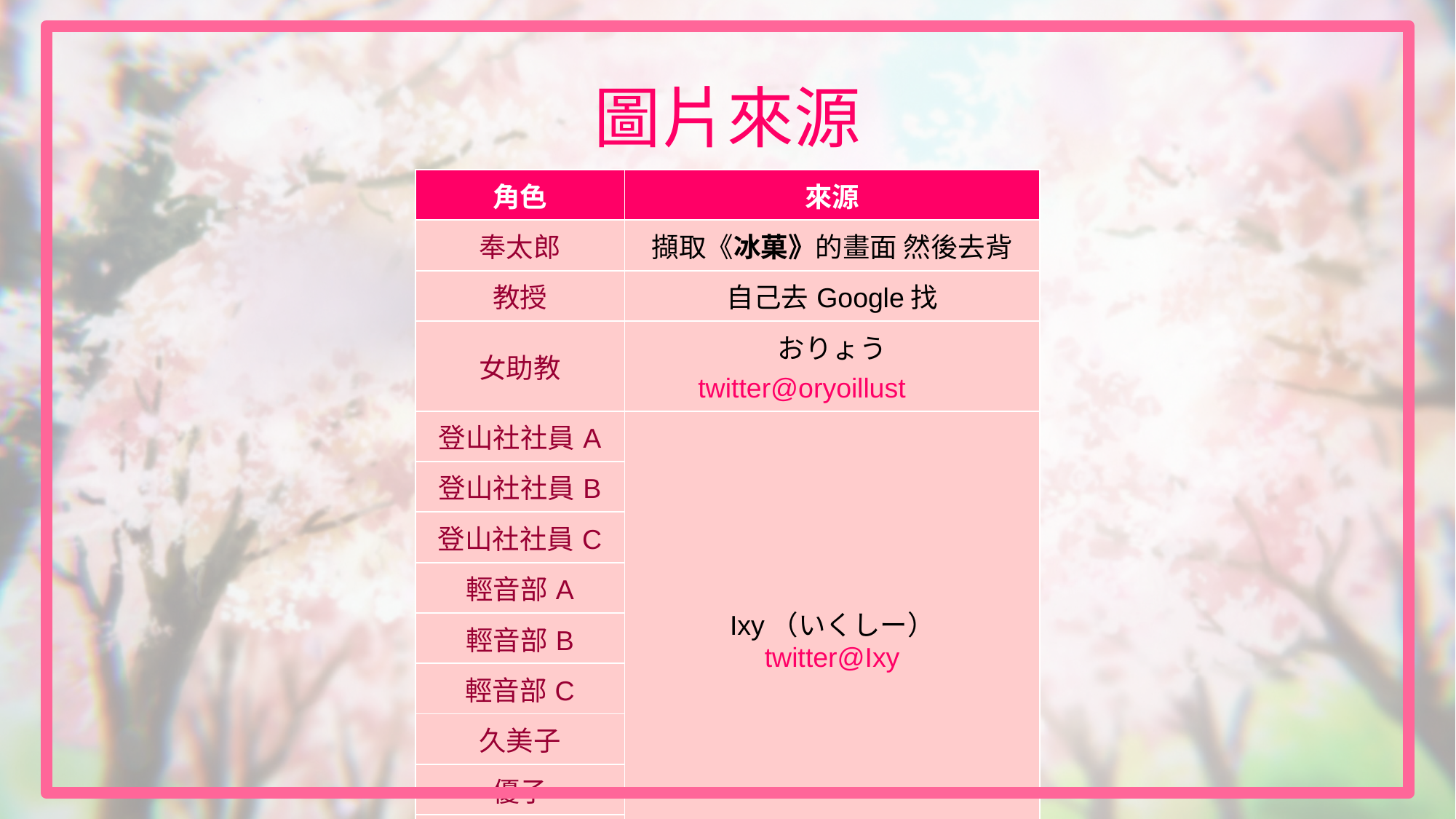

# 圖片來源
| 角色 | 來源 |
| --- | --- |
| 奉太郎 | 擷取《冰菓》的畫面 然後去背 |
| 教授 | 自己去Google找 |
| 女助教 | おりょう twitter@oryoillust |
| 登山社社員A | Ixy（いくしー） twitter@Ixy |
| 登山社社員B |  |
| 登山社社員C |  |
| 輕音部A |  |
| 輕音部B |  |
| 輕音部C |  |
| 久美子 |  |
| 優子 |  |
| 霙 |  |